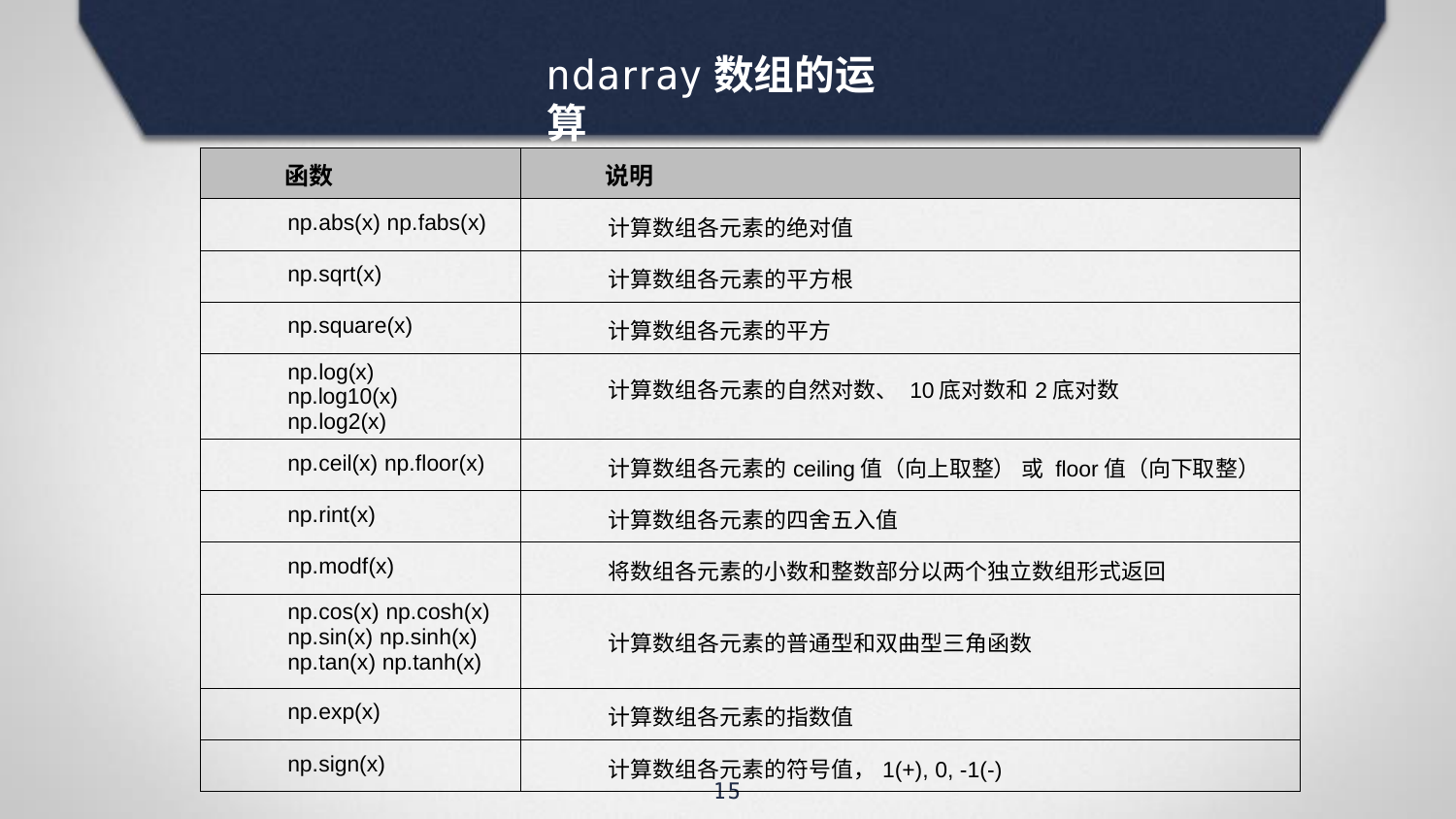

# ndarray数组的运算
| 函数 | 说明 |
| --- | --- |
| np.abs(x) np.fabs(x) | 计算数组各元素的绝对值 |
| np.sqrt(x) | 计算数组各元素的平方根 |
| np.square(x) | 计算数组各元素的平方 |
| np.log(x) np.log10(x) np.log2(x) | 计算数组各元素的自然对数、 10底对数和2底对数 |
| np.ceil(x) np.floor(x) | 计算数组各元素的ceiling值（向上取整） 或 floor值（向下取整） |
| np.rint(x) | 计算数组各元素的四舍五入值 |
| np.modf(x) | 将数组各元素的小数和整数部分以两个独立数组形式返回 |
| np.cos(x) np.cosh(x) np.sin(x) np.sinh(x) np.tan(x) np.tanh(x) | 计算数组各元素的普通型和双曲型三角函数 |
| np.exp(x) | 计算数组各元素的指数值 |
| np.sign(x) | 计算数组各元素的符号值，1(+), 0, ‐1(‐) |
15